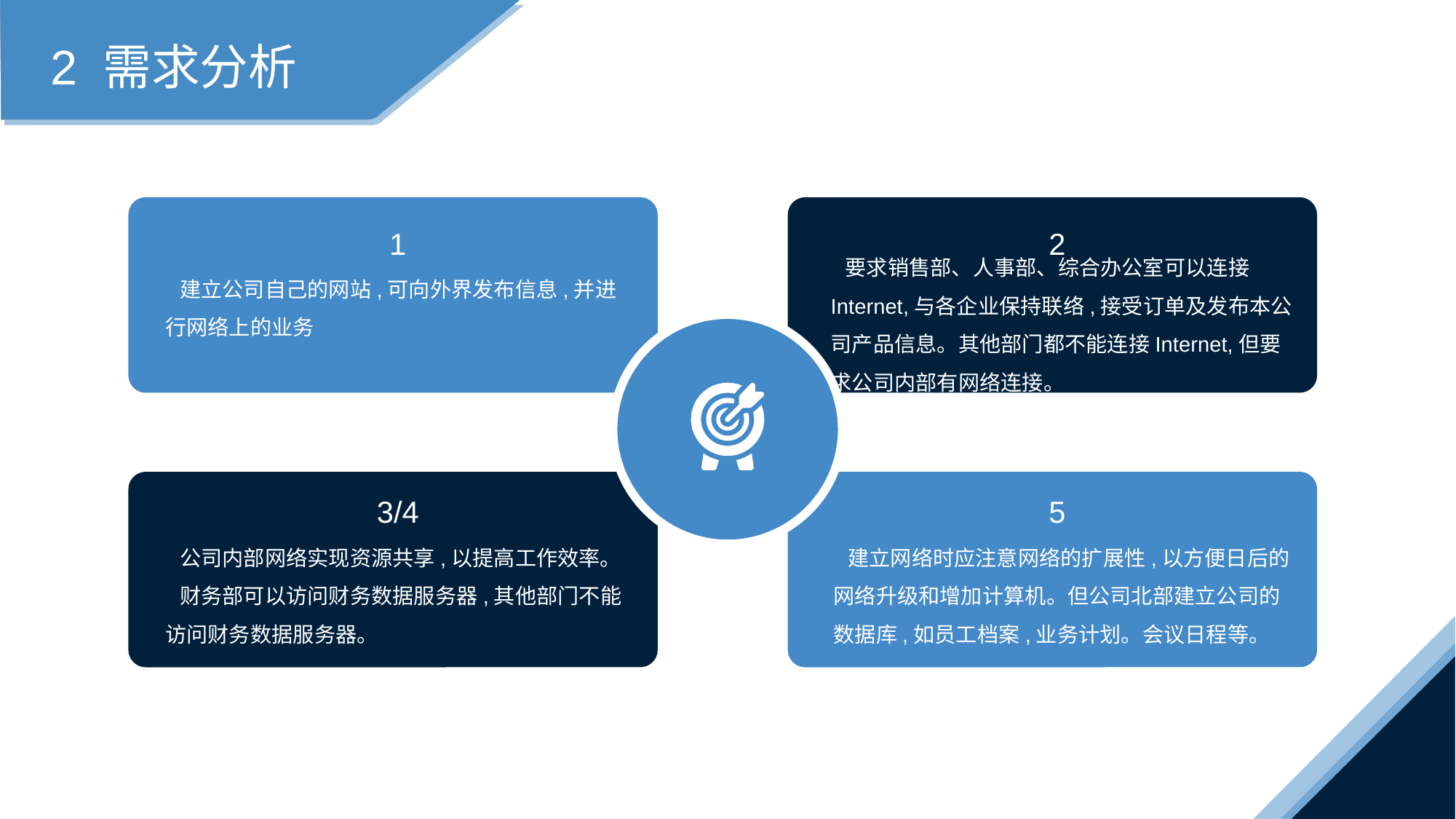

2 需求分析

1
  建立公司自己的网站,可向外界发布信息,并进行网络上的业务
2
  要求销售部、人事部、综合办公室可以连接Internet,与各企业保持联络,接受订单及发布本公司产品信息。其他部门都不能连接Internet,但要求公司内部有网络连接。

3/4
  公司内部网络实现资源共享,以提高工作效率。
  财务部可以访问财务数据服务器,其他部门不能访问财务数据服务器。
5
  建立网络时应注意网络的扩展性,以方便日后的网络升级和增加计算机。但公司北部建立公司的数据库,如员工档案,业务计划。会议日程等。